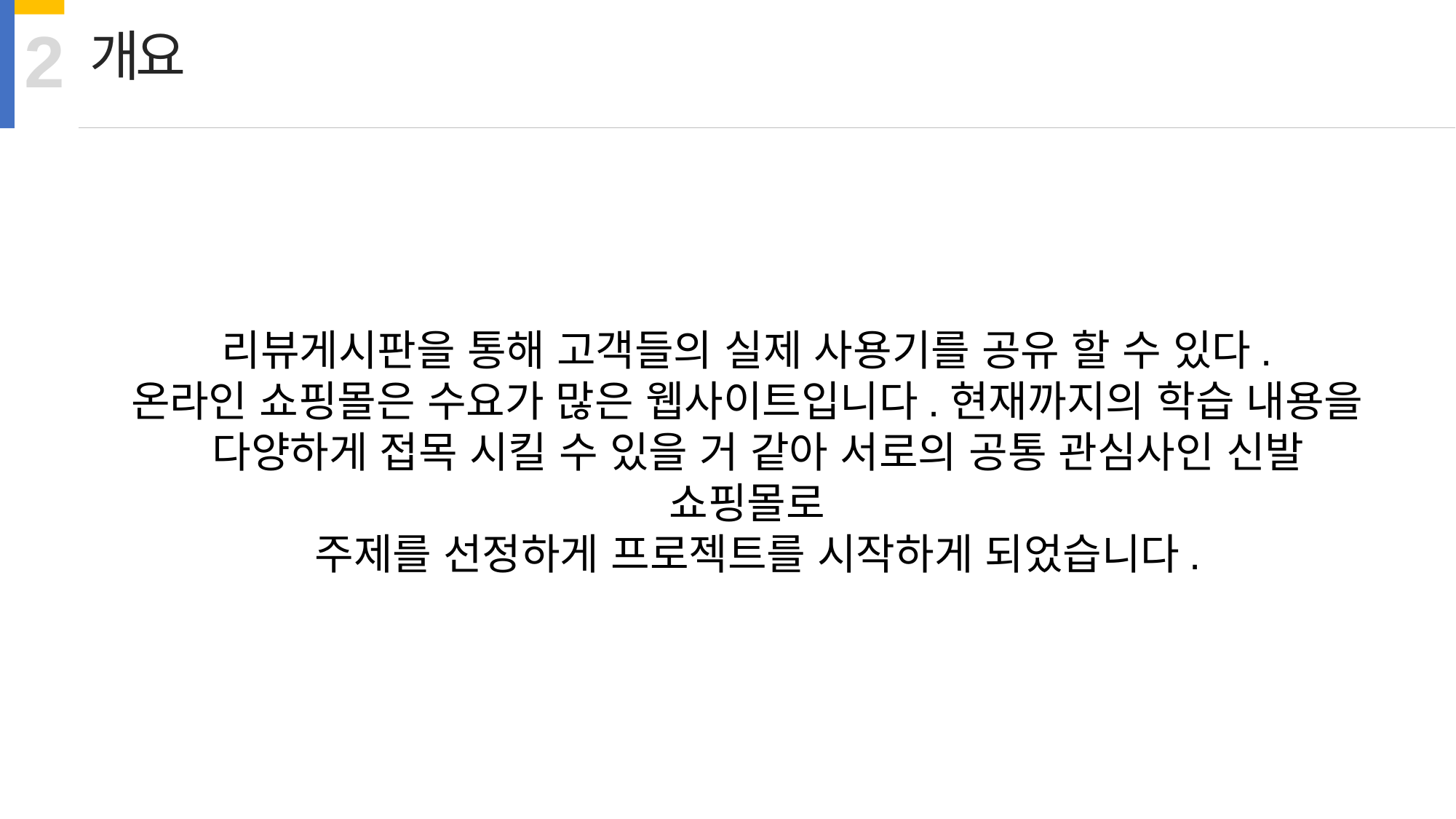

2
개요
리뷰게시판을 통해 고객들의 실제 사용기를 공유 할 수 있다.
온라인 쇼핑몰은 수요가 많은 웹사이트입니다.현재까지의 학습 내용을
 다양하게 접목 시킬 수 있을 거 같아 서로의 공통 관심사인 신발 쇼핑몰로
 주제를 선정하게 프로젝트를 시작하게 되었습니다.